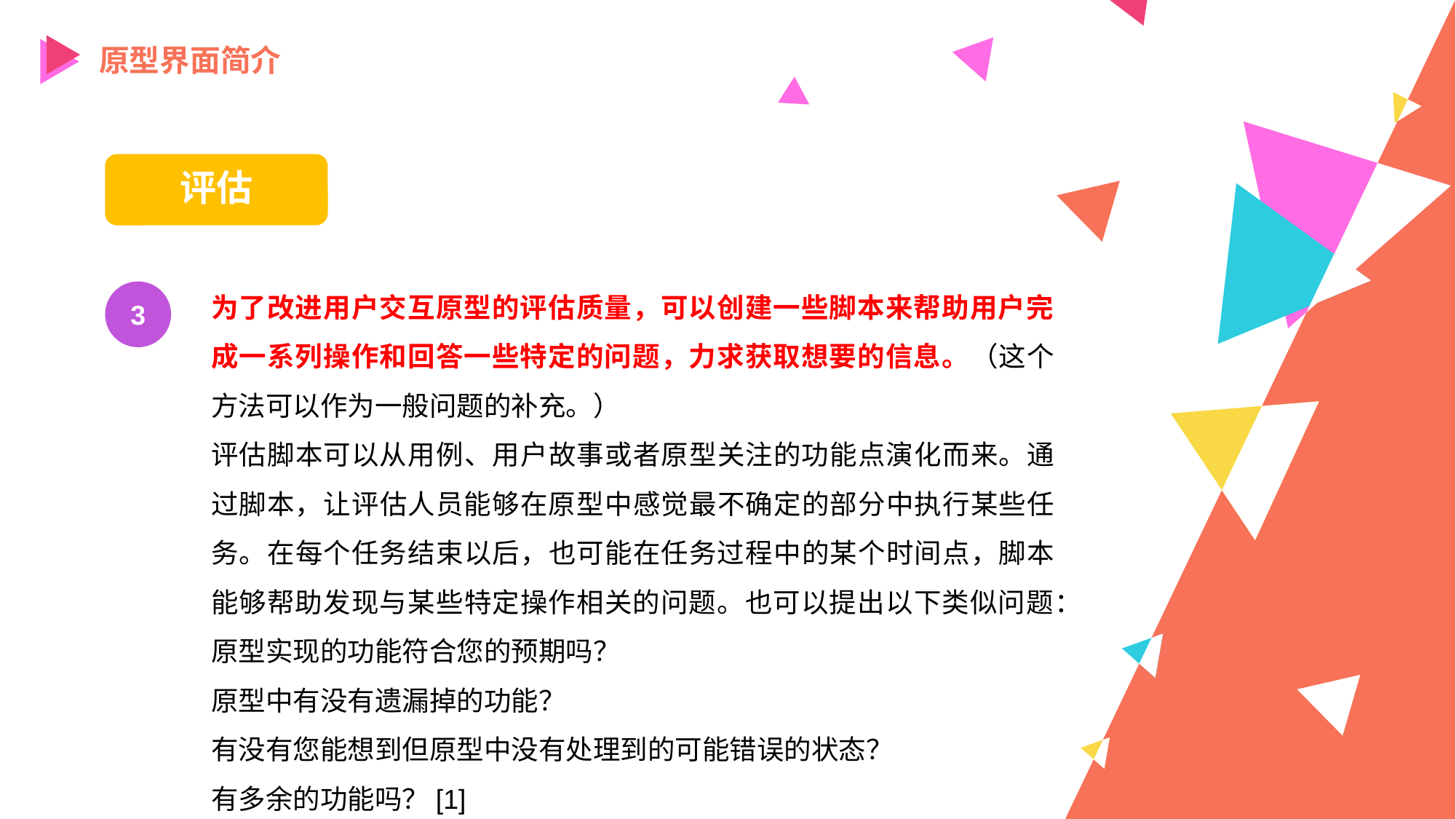

原型界面简介

评估

为了改进用户交互原型的评估质量，可以创建一些脚本来帮助用户完成一系列操作和回答一些特定的问题，力求获取想要的信息。（这个方法可以作为一般问题的补充。）
评估脚本可以从用例、用户故事或者原型关注的功能点演化而来。通过脚本，让评估人员能够在原型中感觉最不确定的部分中执行某些任务。在每个任务结束以后，也可能在任务过程中的某个时间点，脚本能够帮助发现与某些特定操作相关的问题。也可以提出以下类似问题：
原型实现的功能符合您的预期吗？
原型中有没有遗漏掉的功能？
有没有您能想到但原型中没有处理到的可能错误的状态？
有多余的功能吗？[1]

3